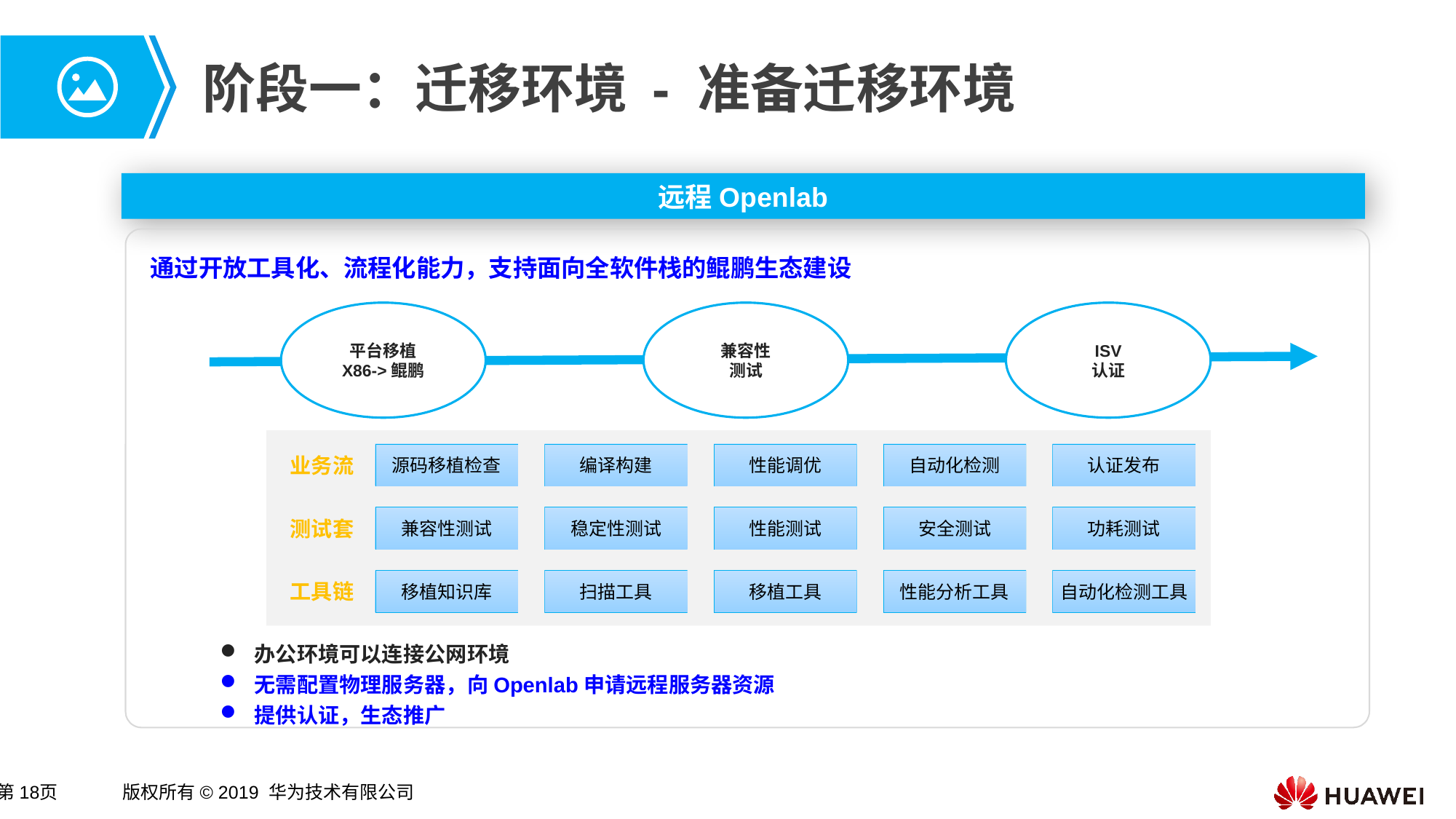

# 阶段一：迁移环境 - 准备迁移环境
远程Openlab

通过开放工具化、流程化能力，支持面向全软件栈的鲲鹏生态建设
平台移植
X86->鲲鹏
兼容性
测试
ISV
认证

业务流
源码移植检查
编译构建
性能调优
自动化检测
认证发布
测试套
兼容性测试
稳定性测试
性能测试
安全测试
功耗测试
工具链
移植知识库
扫描工具
移植工具
性能分析工具
自动化检测工具
办公环境可以连接公网环境
无需配置物理服务器，向Openlab申请远程服务器资源
提供认证，生态推广